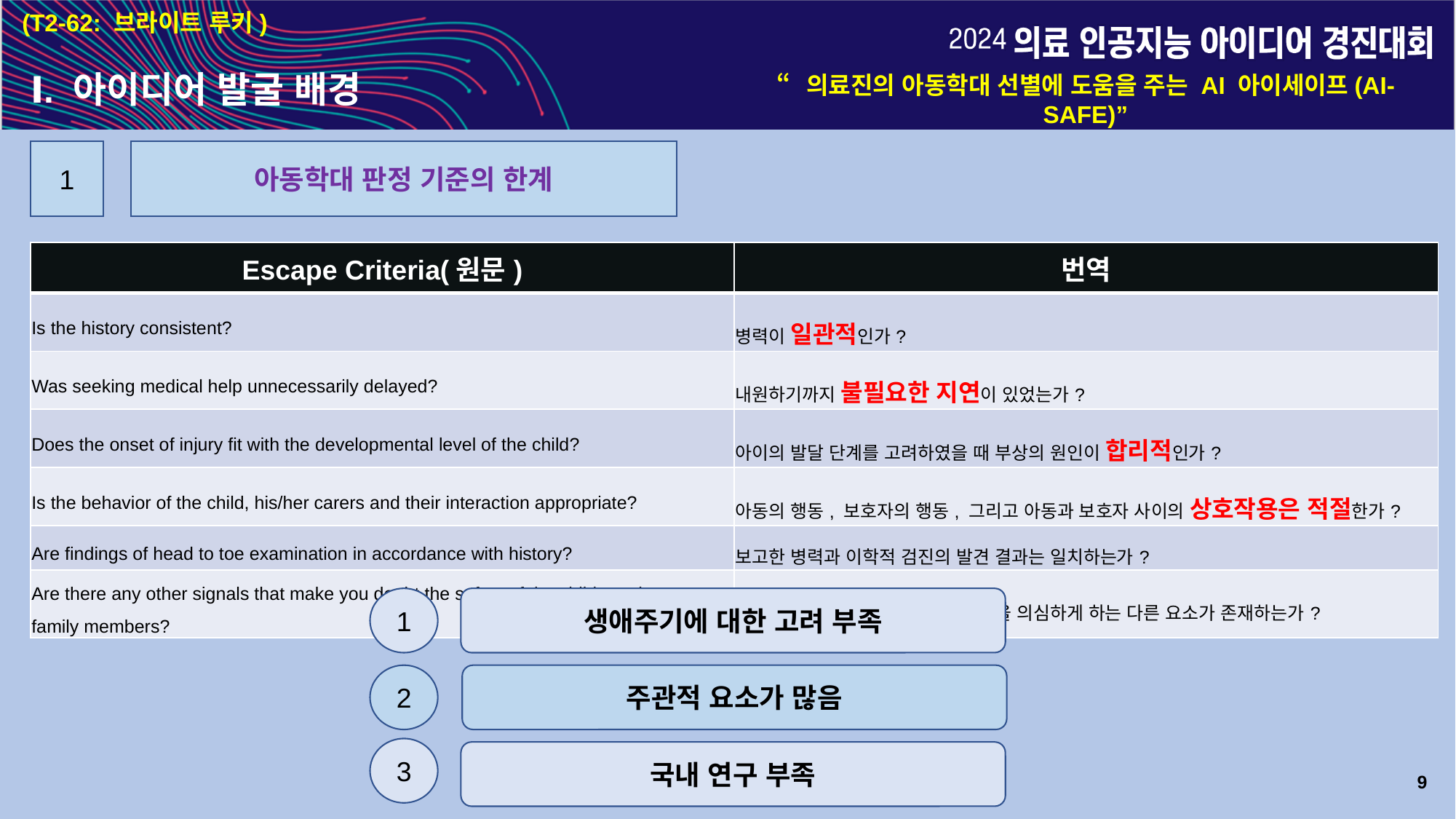

(T2-62: 브라이트 루키)
Ⅰ. 아이디어 발굴 배경
“의료진의 아동학대 선별에 도움을 주는 AI 아이세이프(AI-SAFE)”
1
아동학대 판정 기준의 한계
| Escape Criteria(원문) | 번역 |
| --- | --- |
| Is the history consistent? | 병력이 일관적인가? |
| Was seeking medical help unnecessarily delayed? | 내원하기까지 불필요한 지연이 있었는가? |
| Does the onset of injury fit with the developmental level of the child? | 아이의 발달 단계를 고려하였을 때 부상의 원인이 합리적인가? |
| Is the behavior of the child, his/her carers and their interaction appropriate? | 아동의 행동, 보호자의 행동, 그리고 아동과 보호자 사이의 상호작용은 적절한가? |
| Are findings of head to toe examination in accordance with history? | 보고한 병력과 이학적 검진의 발견 결과는 일치하는가? |
| Are there any other signals that make you doubt the safety of the child or other family members? | 아동 혹은 다른 가족 구성원의 안전을 의심하게 하는 다른 요소가 존재하는가? |
1
생애주기에 대한 고려 부족
2
주관적 요소가 많음
3
국내 연구 부족
9